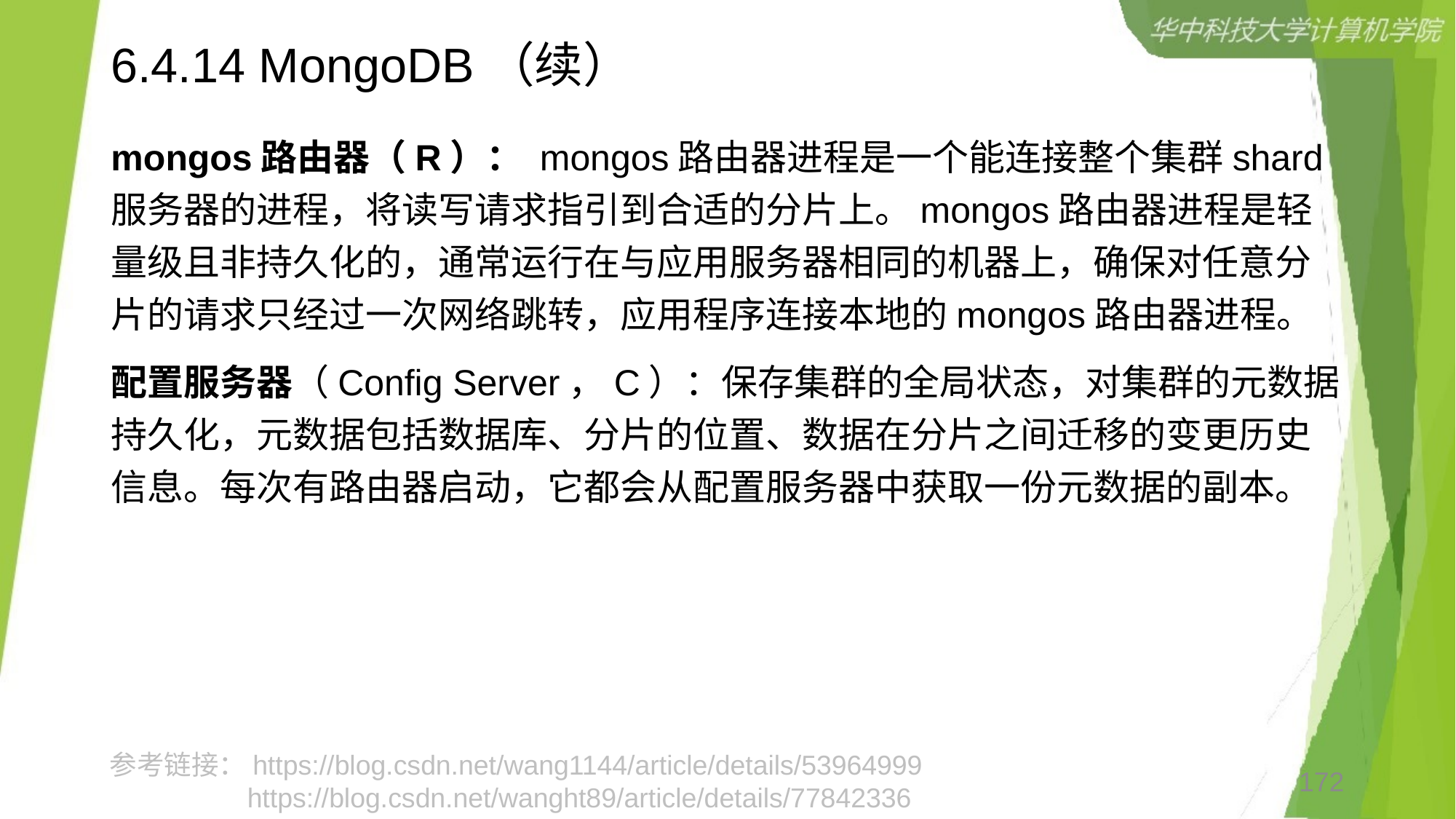

# 6.4.14 MongoDB（续）
mongos路由器（R）： mongos路由器进程是一个能连接整个集群shard服务器的进程，将读写请求指引到合适的分片上。mongos路由器进程是轻量级且非持久化的，通常运行在与应用服务器相同的机器上，确保对任意分片的请求只经过一次网络跳转，应用程序连接本地的mongos路由器进程。
配置服务器（Config Server，C）：保存集群的全局状态，对集群的元数据持久化，元数据包括数据库、分片的位置、数据在分片之间迁移的变更历史信息。每次有路由器启动，它都会从配置服务器中获取一份元数据的副本。
参考链接：https://blog.csdn.net/wang1144/article/details/53964999
                  https://blog.csdn.net/wanght89/article/details/77842336
172